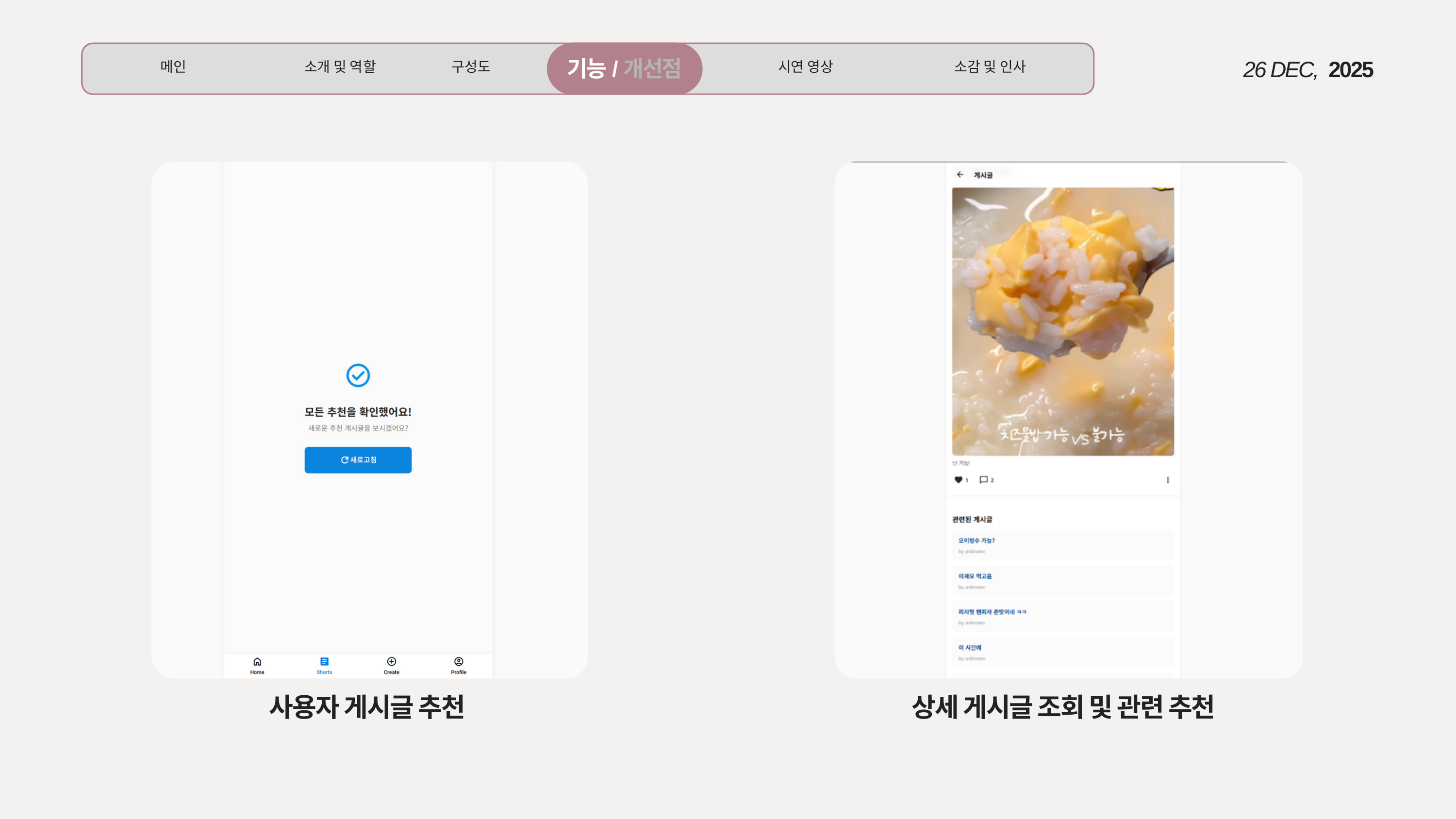

기능/개선점
메인
소개 및 역할
구성도
시연 영상
소감 및 인사
26 DEC,
2025

사용자 게시글 추천
상세 게시글 조회 및 관련 추천